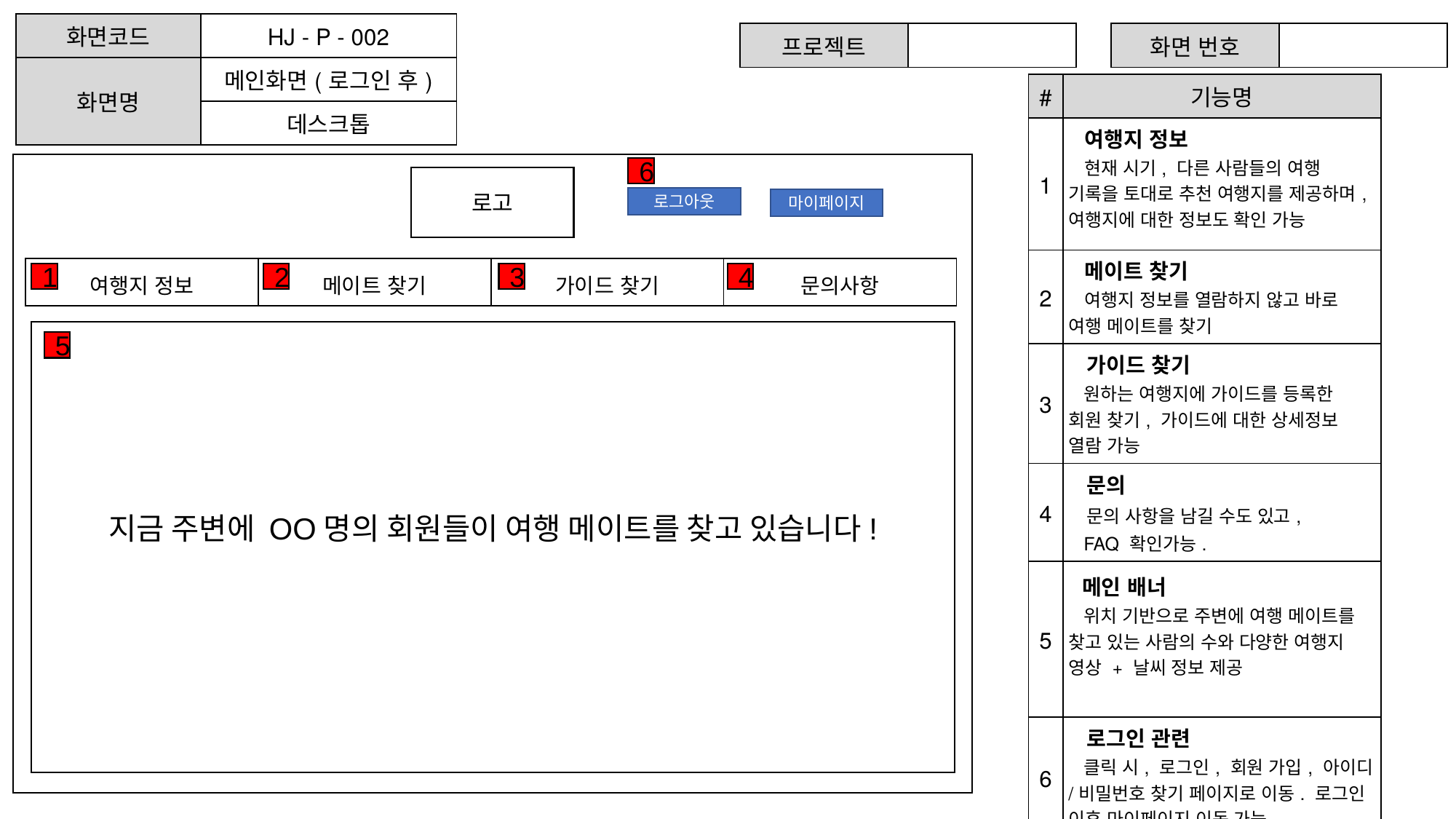

| 화면코드 | HJ - P - 002 |
| --- | --- |
| 화면명 | 메인화면(로그인 후) |
|  | 데스크톱 |
| 프로젝트 |  |
| --- | --- |
| 화면 번호 |  |
| --- | --- |
| # | 기능명 |
| --- | --- |
| 1 | 여행지 정보 현재 시기, 다른 사람들의 여행 기록을 토대로 추천 여행지를 제공하며, 여행지에 대한 정보도 확인 가능 |
| 2 | 메이트 찾기 여행지 정보를 열람하지 않고 바로 여행 메이트를 찾기 |
| 3 | 가이드 찾기 원하는 여행지에 가이드를 등록한 회원 찾기, 가이드에 대한 상세정보 열람 가능 |
| 4 | 문의 문의 사항을 남길 수도 있고, FAQ 확인가능. |
| 5 | 메인 배너 위치 기반으로 주변에 여행 메이트를 찾고 있는 사람의 수와 다양한 여행지 영상 + 날씨 정보 제공 |
| 6 | 로그인 관련 클릭 시, 로그인, 회원 가입, 아이디/비밀번호 찾기 페이지로 이동. 로그인 이후 마이페이지 이동 가능 |
6

로고
로그아웃

마이페이지

1

2

3

4

| 여행지 정보 | 메이트 찾기 | 가이드 찾기 | 문의사항 |
| --- | --- | --- | --- |

지금 주변에 OO명의 회원들이 여행 메이트를 찾고 있습니다!

5